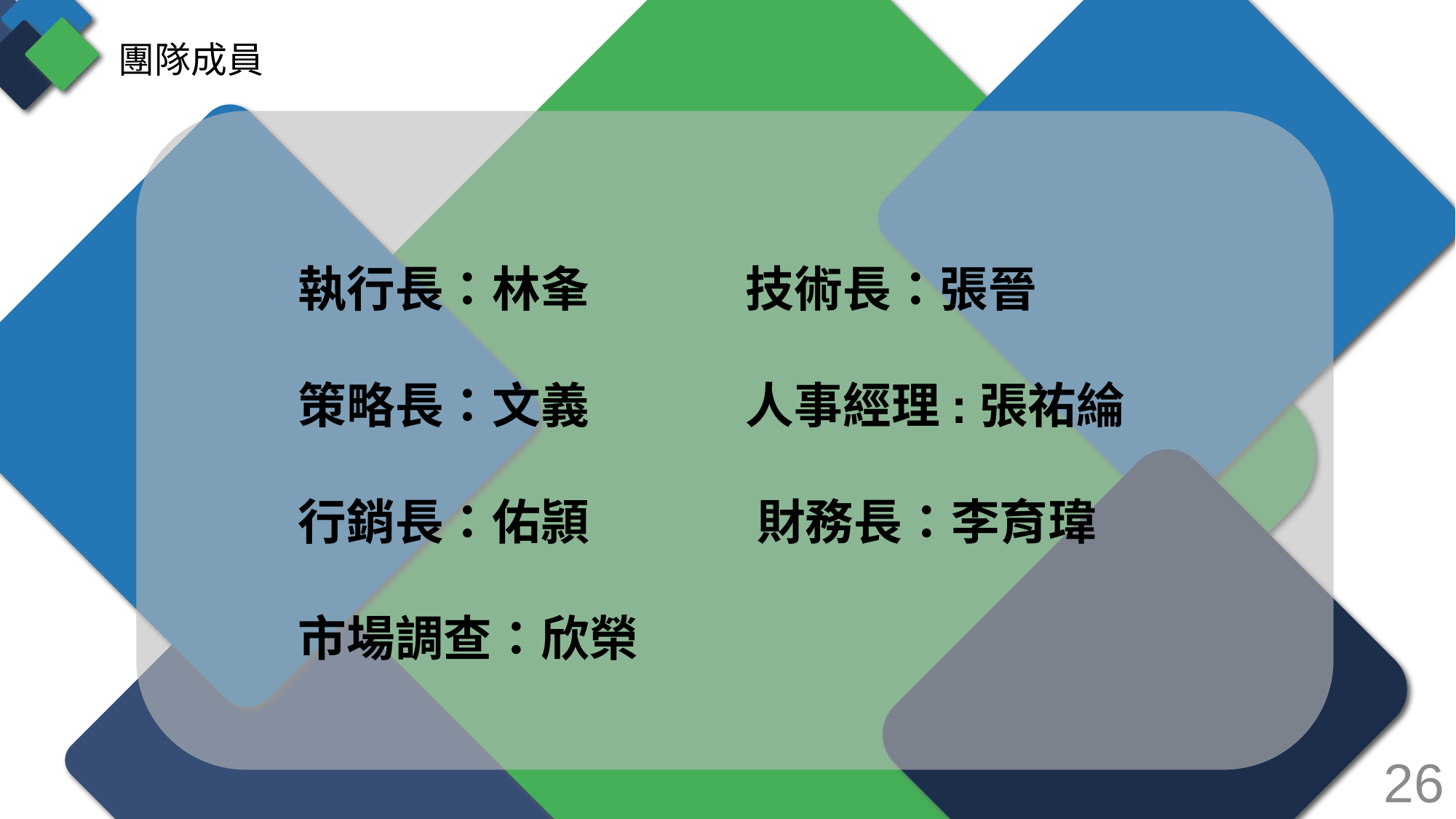

團隊成員

執行長：林夆		 技術長：張晉

策略長：文義		 人事經理:張祐綸

行銷長：佑頴          	  財務長：李育瑋

市場調查：欣榮

26